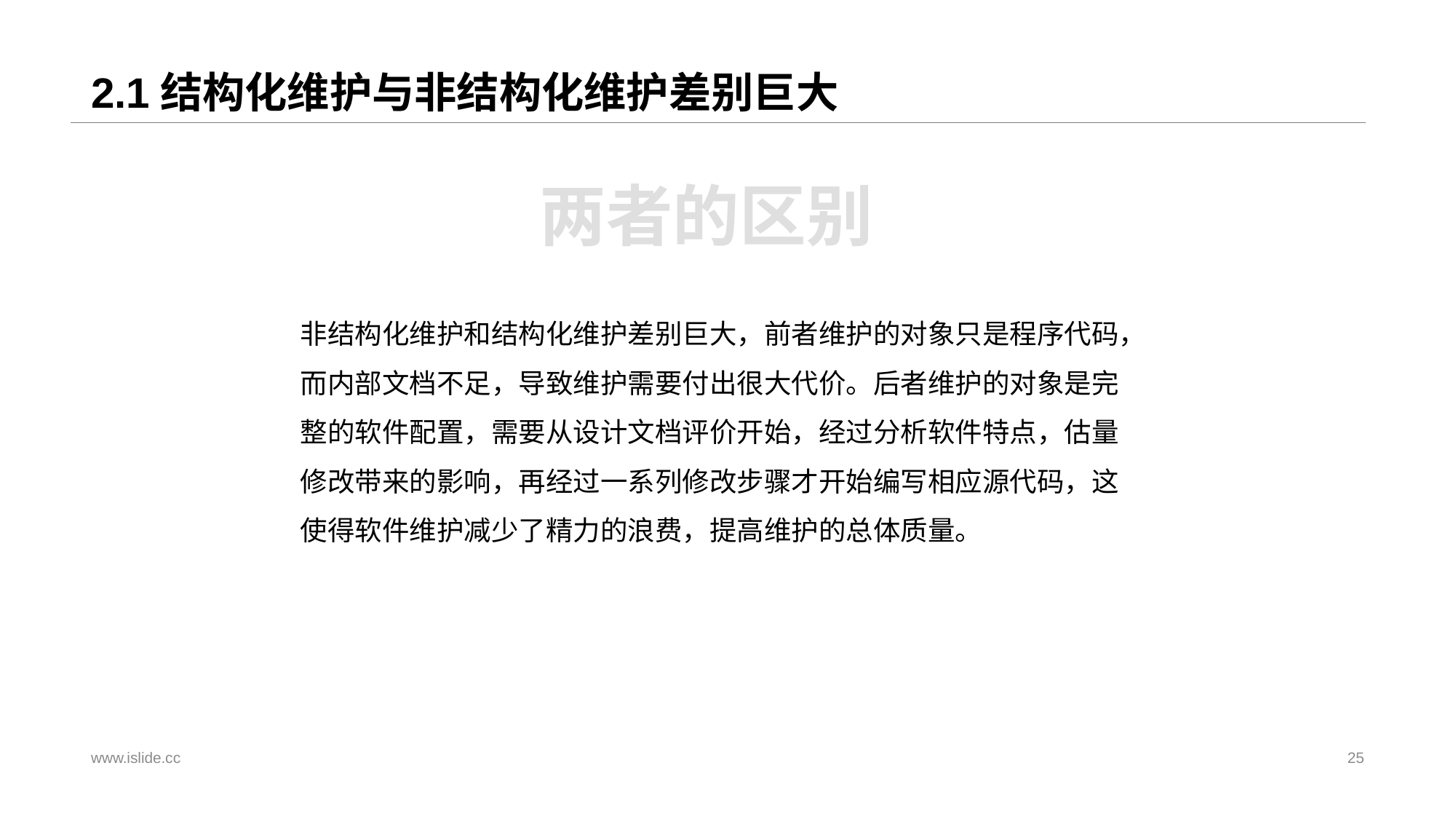

# 2.1结构化维护与非结构化维护差别巨大
两者的区别
非结构化维护和结构化维护差别巨大，前者维护的对象只是程序代码，而内部文档不足，导致维护需要付出很大代价。后者维护的对象是完整的软件配置，需要从设计文档评价开始，经过分析软件特点，估量修改带来的影响，再经过一系列修改步骤才开始编写相应源代码，这使得软件维护减少了精力的浪费，提高维护的总体质量。

www.islide.cc
25